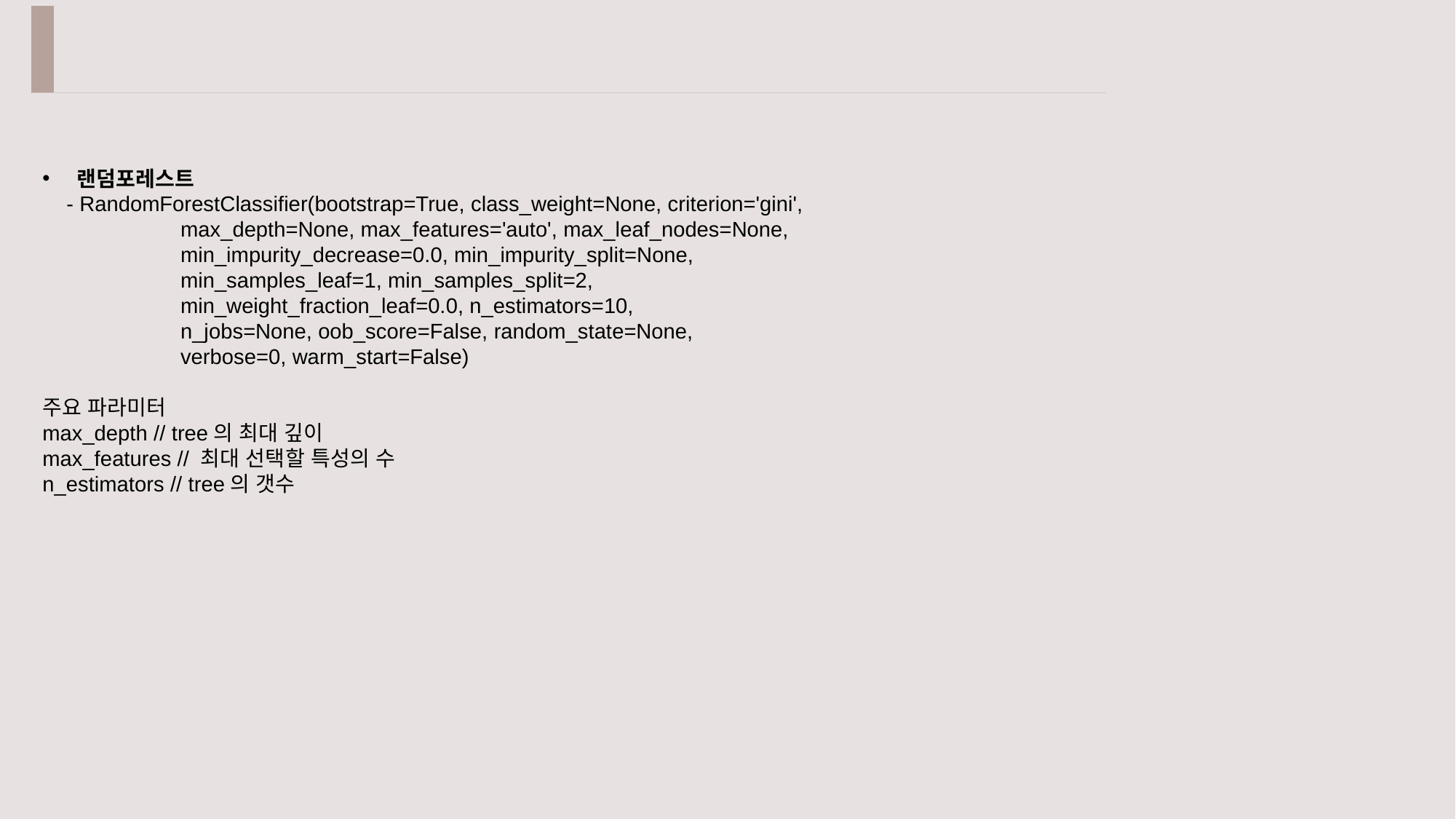

랜덤포레스트
    - RandomForestClassifier(bootstrap=True, class_weight=None, criterion='gini',
                       max_depth=None, max_features='auto', max_leaf_nodes=None,
                       min_impurity_decrease=0.0, min_impurity_split=None,
                       min_samples_leaf=1, min_samples_split=2,
                       min_weight_fraction_leaf=0.0, n_estimators=10,
                       n_jobs=None, oob_score=False, random_state=None,
                       verbose=0, warm_start=False)

주요 파라미터
max_depth // tree의 최대 깊이
max_features // 최대 선택할 특성의 수
n_estimators // tree의 갯수